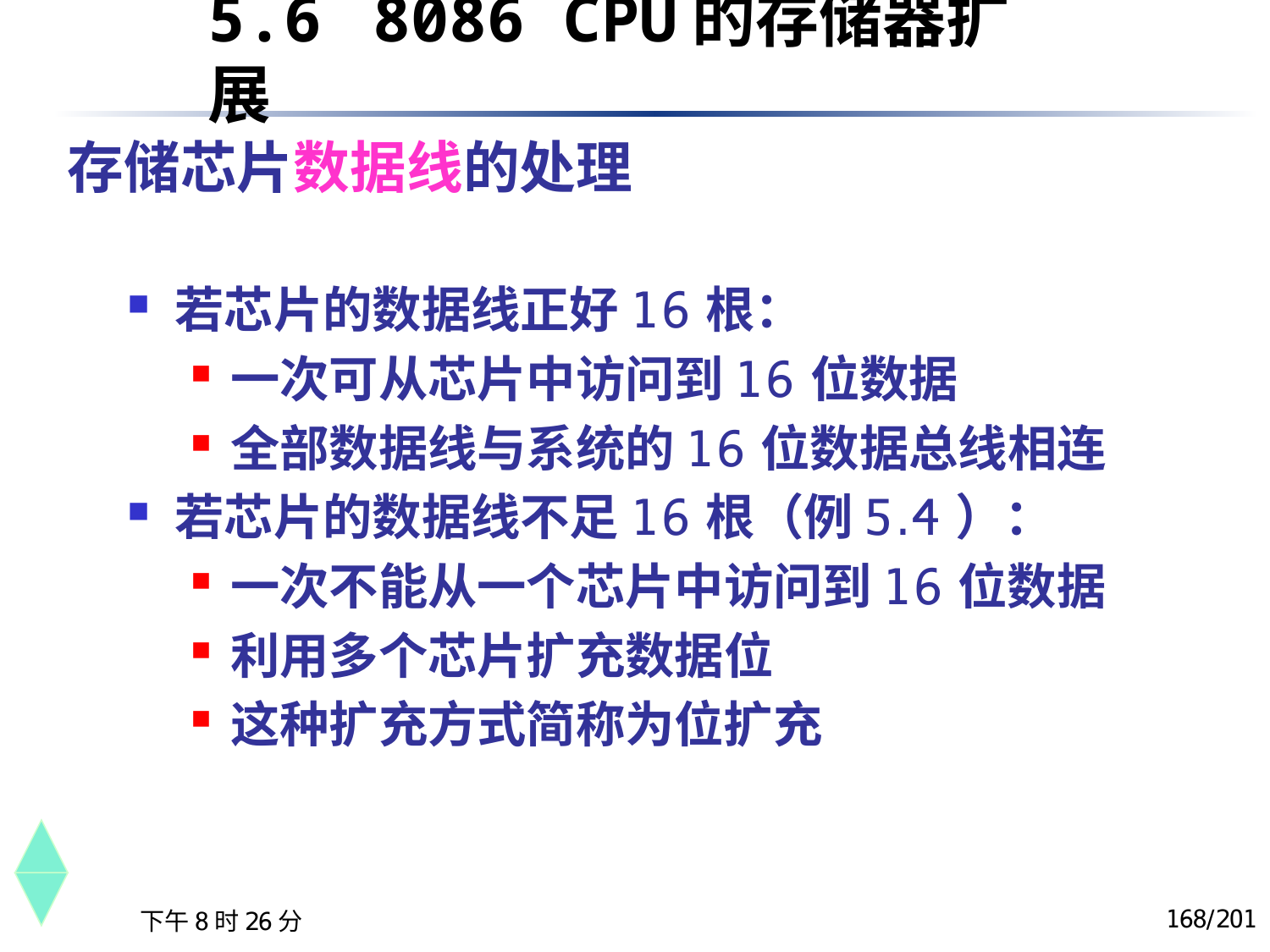

5.6	 8086 CPU的存储器扩展
# 存储芯片数据线的处理
若芯片的数据线正好16根：
一次可从芯片中访问到16位数据
全部数据线与系统的16位数据总线相连
若芯片的数据线不足16根（例5.4）：
一次不能从一个芯片中访问到16位数据
利用多个芯片扩充数据位
这种扩充方式简称为位扩充
168/201
下午8时26分